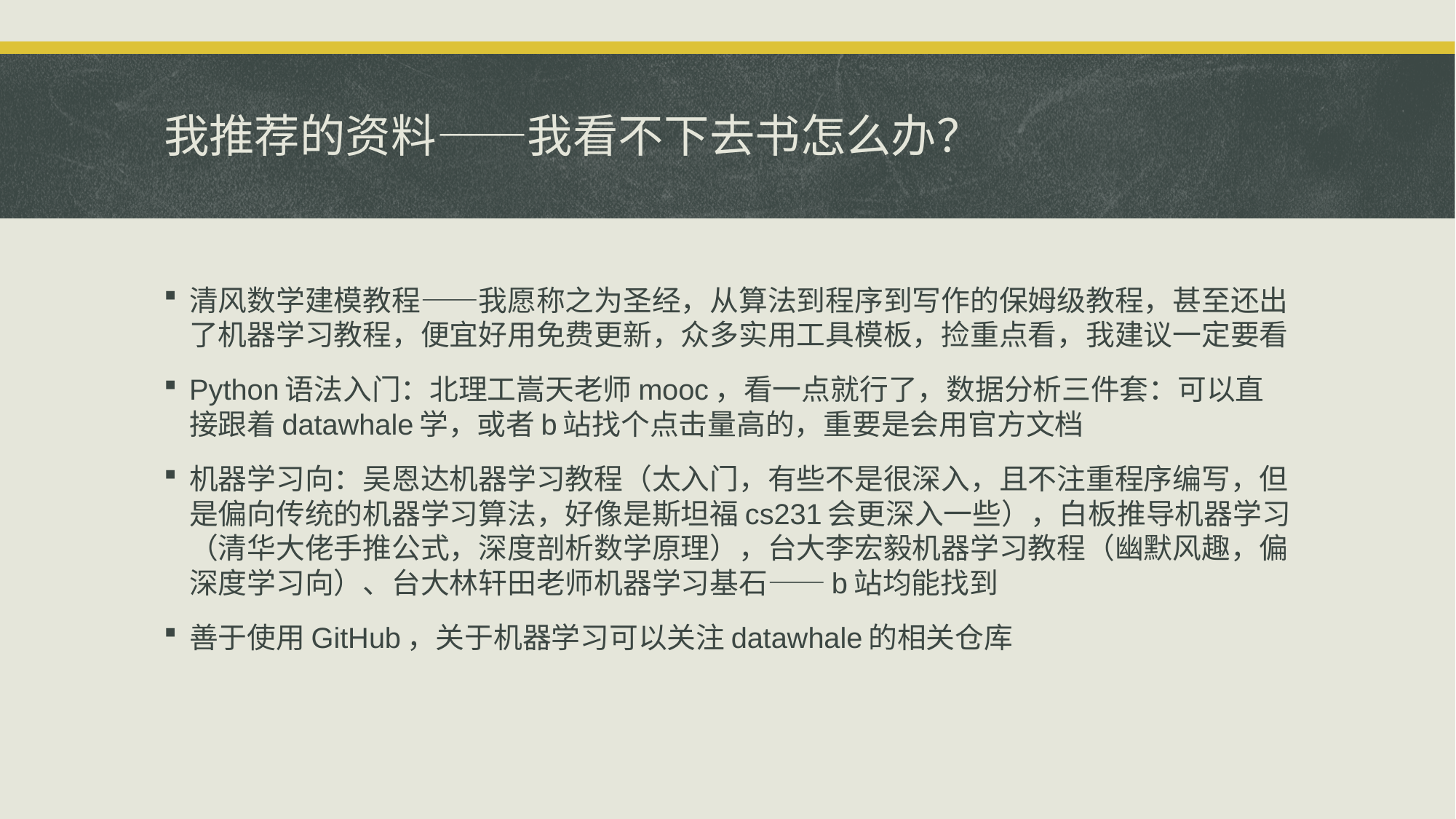

# 我推荐的资料——我看不下去书怎么办？
清风数学建模教程——我愿称之为圣经，从算法到程序到写作的保姆级教程，甚至还出了机器学习教程，便宜好用免费更新，众多实用工具模板，捡重点看，我建议一定要看
Python语法入门：北理工嵩天老师mooc，看一点就行了，数据分析三件套：可以直接跟着datawhale学，或者b站找个点击量高的，重要是会用官方文档
机器学习向：吴恩达机器学习教程（太入门，有些不是很深入，且不注重程序编写，但是偏向传统的机器学习算法，好像是斯坦福cs231会更深入一些），白板推导机器学习（清华大佬手推公式，深度剖析数学原理），台大李宏毅机器学习教程（幽默风趣，偏深度学习向）、台大林轩田老师机器学习基石——b站均能找到
善于使用GitHub，关于机器学习可以关注datawhale的相关仓库